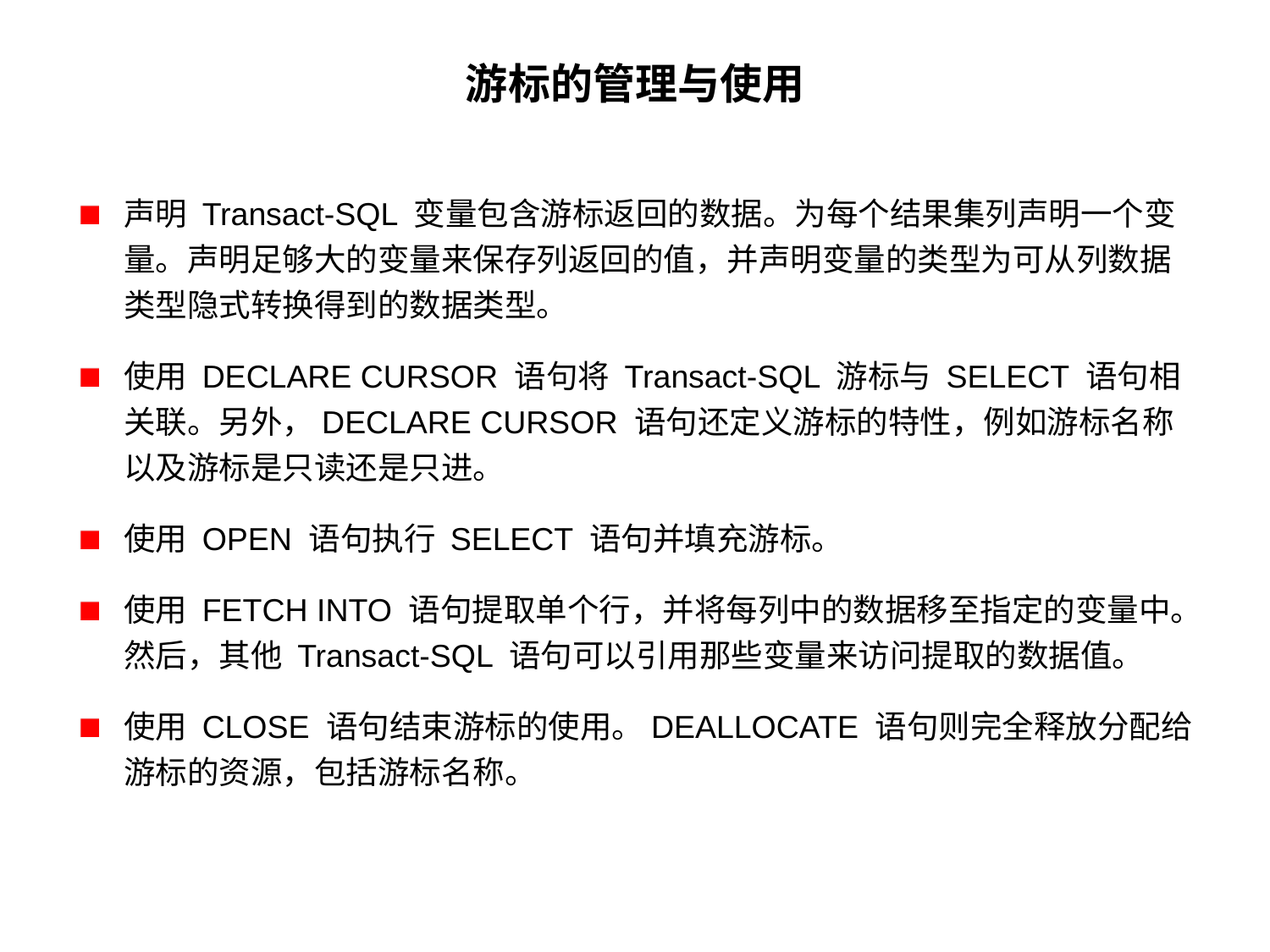

# 游标的管理与使用
声明 Transact-SQL 变量包含游标返回的数据。为每个结果集列声明一个变量。声明足够大的变量来保存列返回的值，并声明变量的类型为可从列数据类型隐式转换得到的数据类型。
使用 DECLARE CURSOR 语句将 Transact-SQL 游标与 SELECT 语句相关联。另外，DECLARE CURSOR 语句还定义游标的特性，例如游标名称以及游标是只读还是只进。
使用 OPEN 语句执行 SELECT 语句并填充游标。
使用 FETCH INTO 语句提取单个行，并将每列中的数据移至指定的变量中。然后，其他 Transact-SQL 语句可以引用那些变量来访问提取的数据值。
使用 CLOSE 语句结束游标的使用。DEALLOCATE 语句则完全释放分配给游标的资源，包括游标名称。